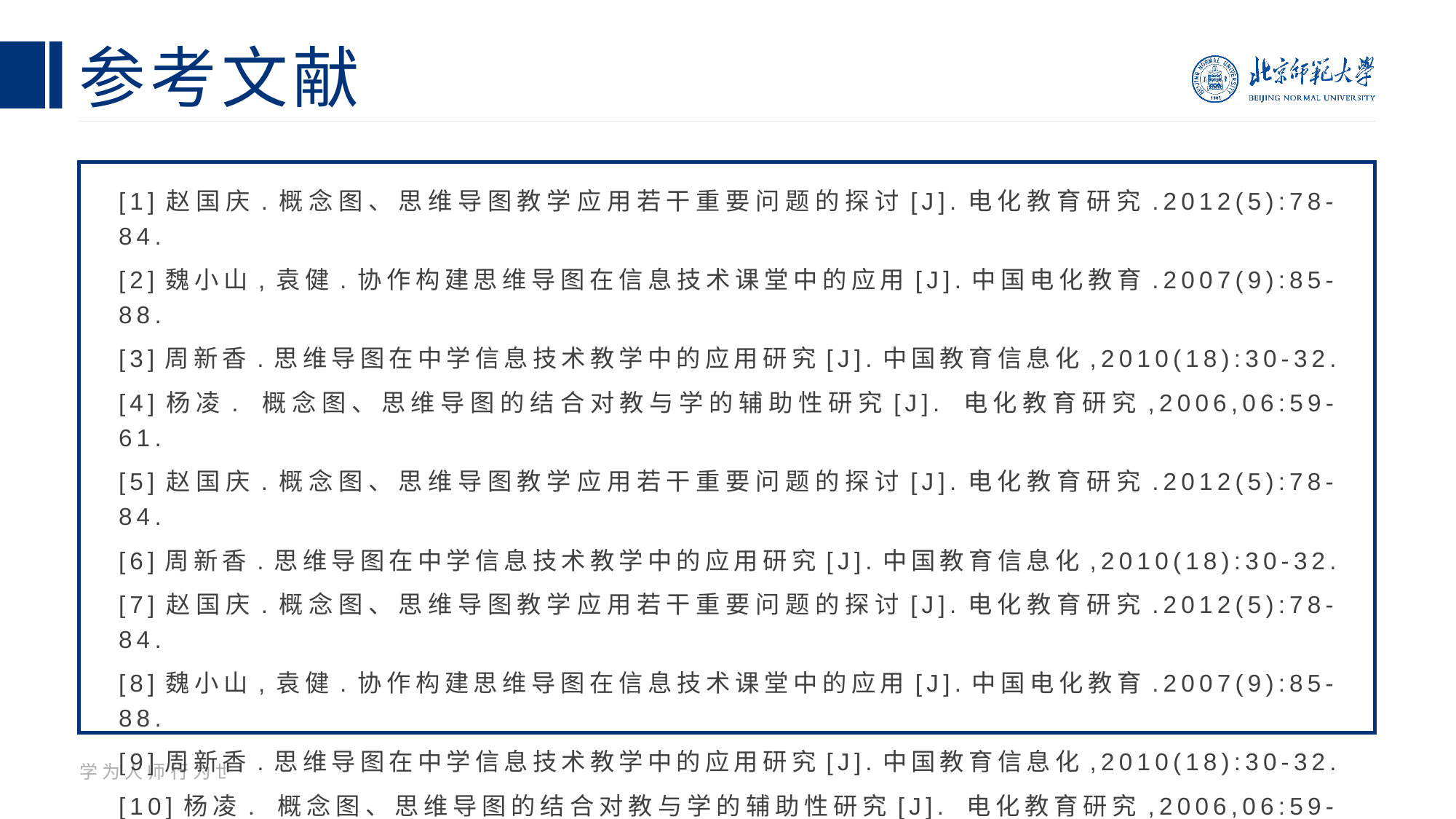

# 参考文献

[1]赵国庆.概念图、思维导图教学应用若干重要问题的探讨[J].电化教育研究.2012(5):78-84.
[2]魏小山,袁健.协作构建思维导图在信息技术课堂中的应用[J].中国电化教育.2007(9):85-88.
[3]周新香.思维导图在中学信息技术教学中的应用研究[J].中国教育信息化,2010(18):30-32.
[4]杨凌. 概念图、思维导图的结合对教与学的辅助性研究[J]. 电化教育研究,2006,06:59-61.
[5]赵国庆.概念图、思维导图教学应用若干重要问题的探讨[J].电化教育研究.2012(5):78-84.
[6]周新香.思维导图在中学信息技术教学中的应用研究[J].中国教育信息化,2010(18):30-32.
[7]赵国庆.概念图、思维导图教学应用若干重要问题的探讨[J].电化教育研究.2012(5):78-84.
[8]魏小山,袁健.协作构建思维导图在信息技术课堂中的应用[J].中国电化教育.2007(9):85-88.
[9]周新香.思维导图在中学信息技术教学中的应用研究[J].中国教育信息化,2010(18):30-32.
[10]杨凌. 概念图、思维导图的结合对教与学的辅助性研究[J]. 电化教育研究,2006,06:59-61.
[11]赵国庆.概念图、思维导图教学应用若干重要问题的探讨[J].电化教育研究.2012(5):78-84.
[12]周新香.思维导图在中学信息技术教学中的应用研究[J].中国教育信息化,2010(18):30-32.